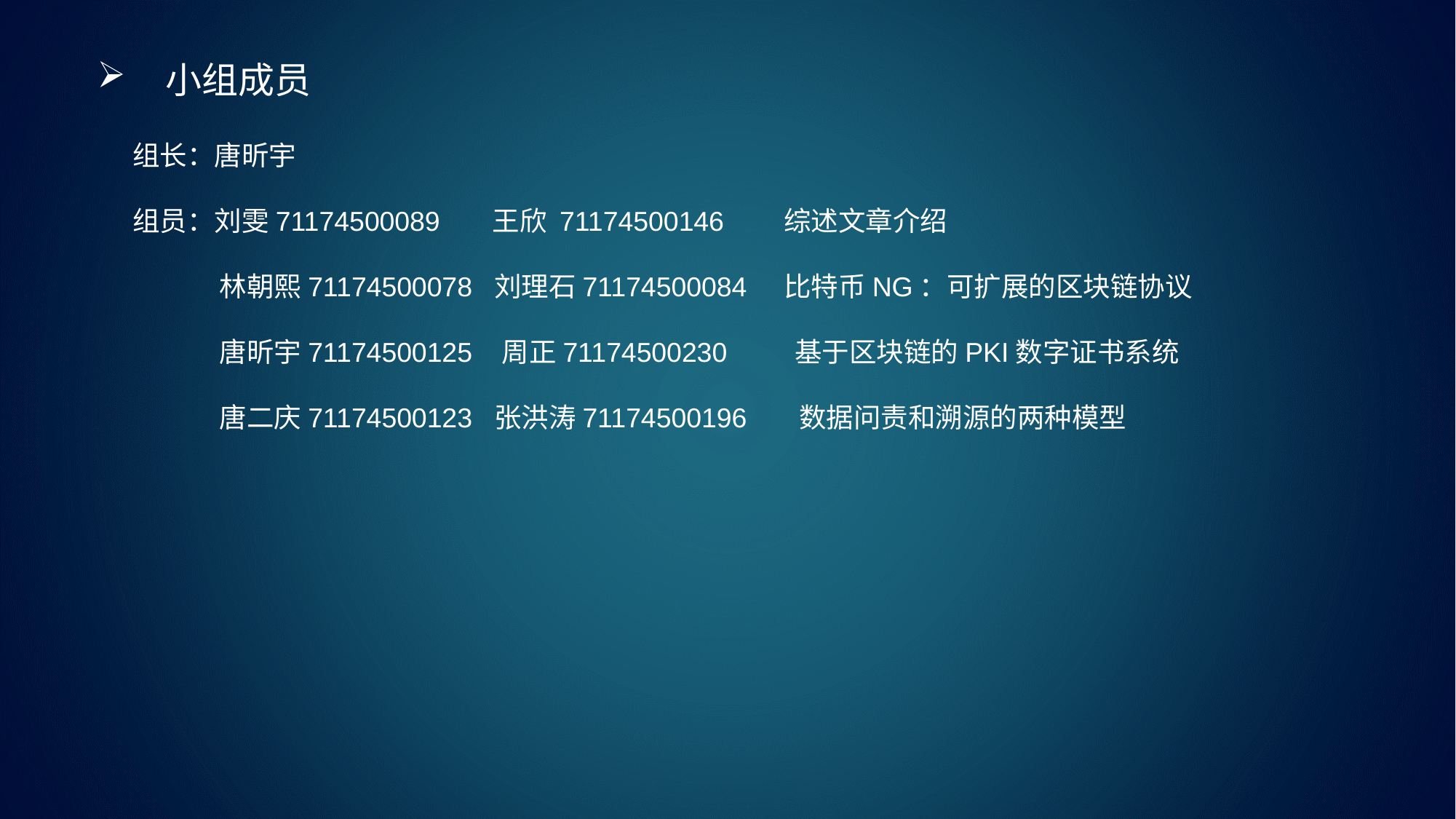

小组成员

组长：唐昕宇

组员：刘雯71174500089      王欣 71174500146       综述文章介绍

             林朝熙71174500078  刘理石71174500084    比特币NG：可扩展的区块链协议
             唐昕宇71174500125   周正71174500230        基于区块链的PKI数字证书系统

             唐二庆71174500123  张洪涛71174500196      数据问责和溯源的两种模型